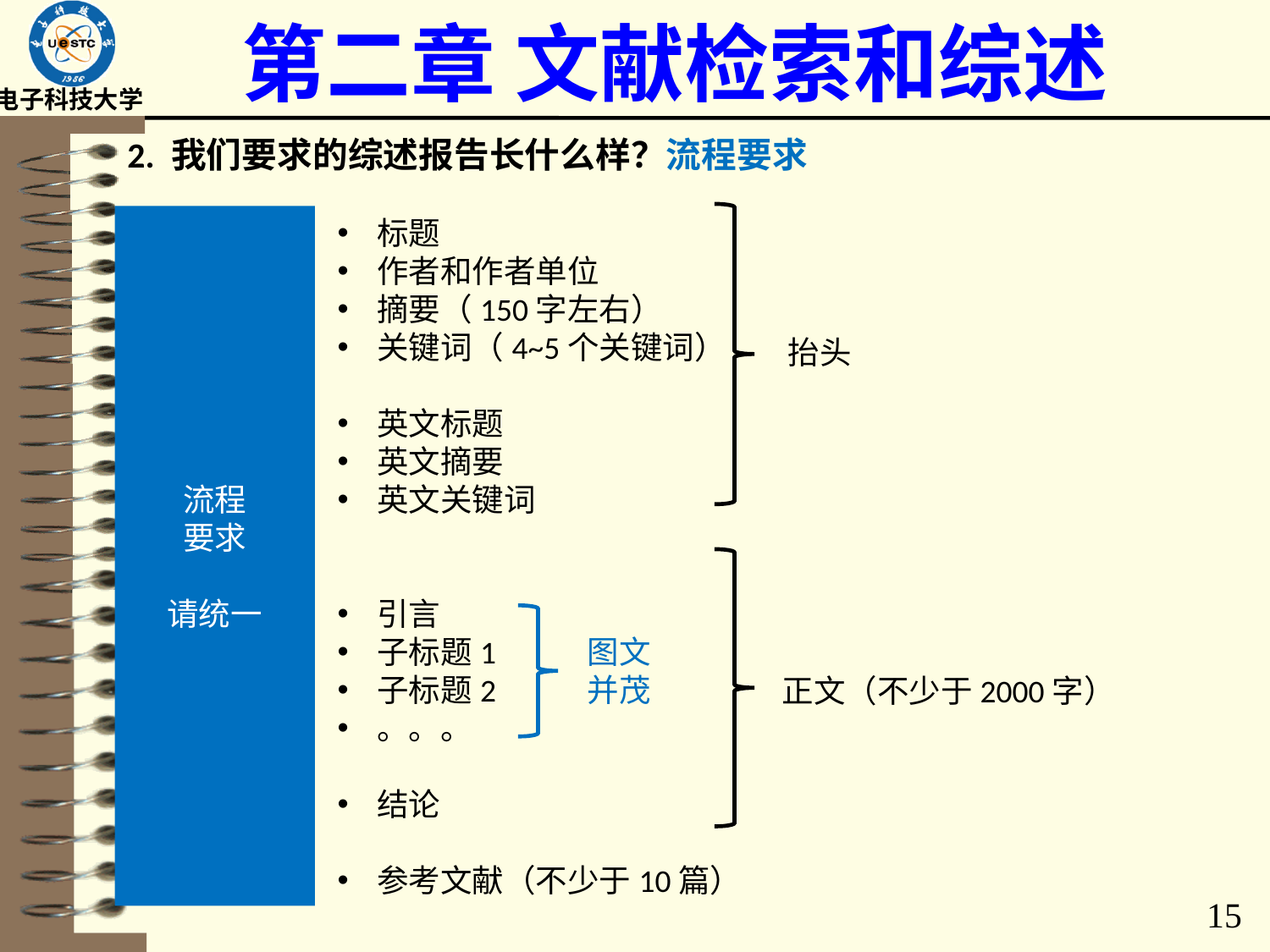

# 第二章 文献检索和综述
2. 我们要求的综述报告长什么样？流程要求

流程
要求

请统一
标题
作者和作者单位
摘要（150字左右）
关键词（4~5个关键词）

英文标题
英文摘要
英文关键词

引言
子标题1
子标题2
。。。

结论

参考文献（不少于10篇）
抬头

图文
并茂
正文（不少于2000字）
15